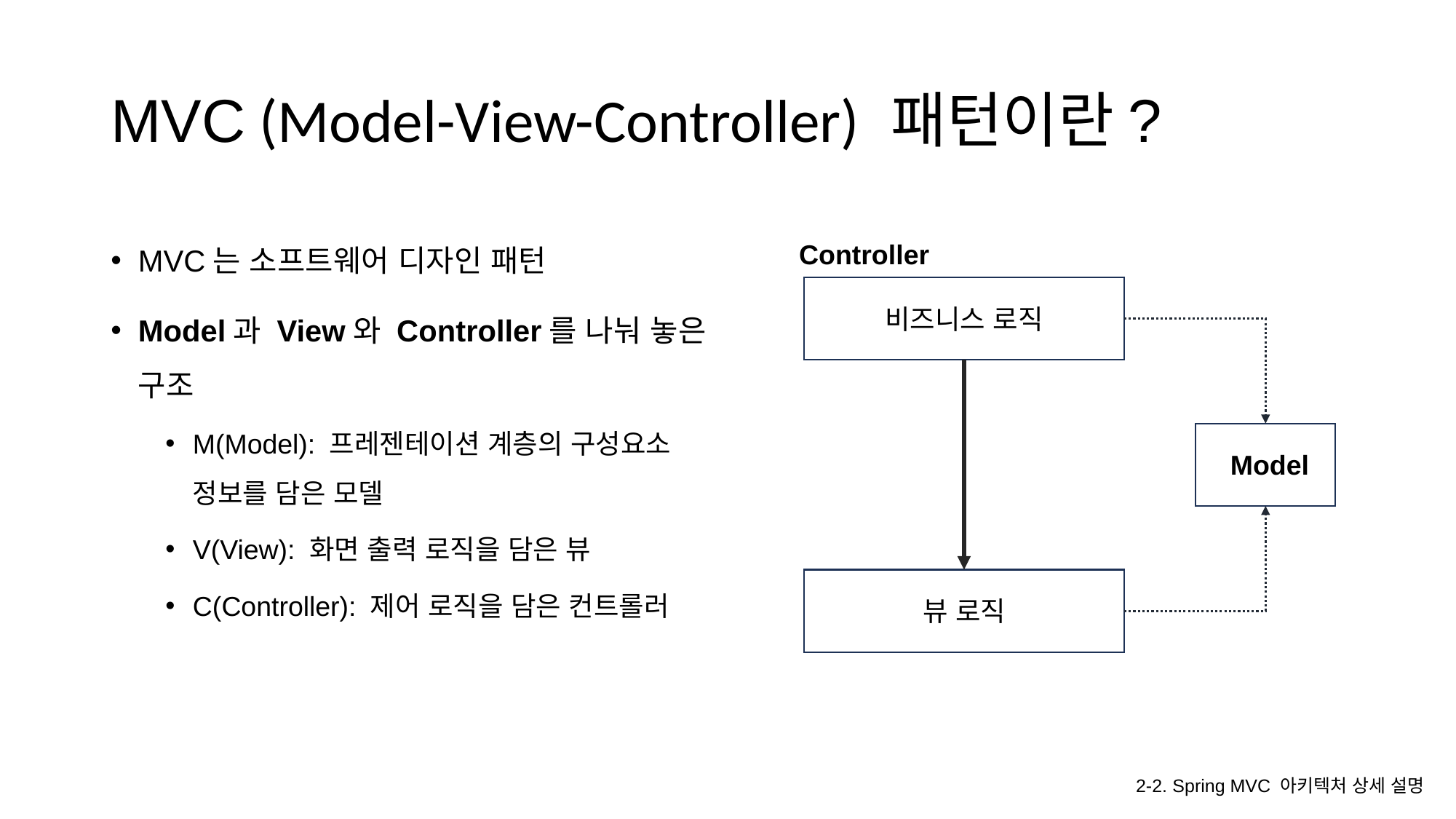

# MVC (Model-View-Controller) 패턴이란?
MVC는 소프트웨어 디자인 패턴
Model과 View와 Controller를 나눠 놓은 구조
M(Model): 프레젠테이션 계층의 구성요소 정보를 담은 모델
V(View): 화면 출력 로직을 담은 뷰
C(Controller): 제어 로직을 담은 컨트롤러
Controller

비즈니스 로직

Model

뷰 로직
2-2. Spring MVC 아키텍처 상세 설명